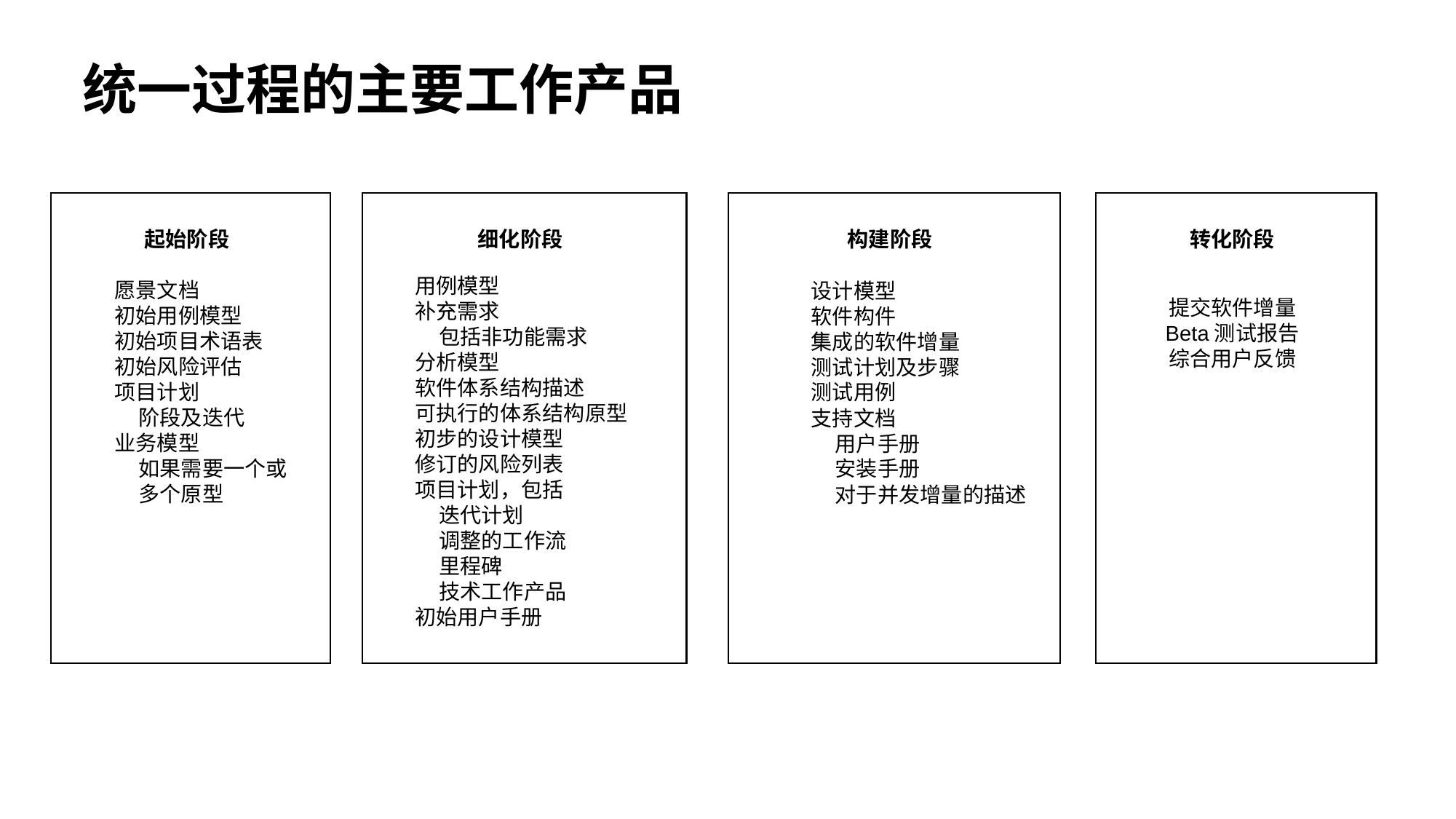

统一过程的主要工作产品

细化阶段
用例模型
补充需求
    包括非功能需求
分析模型
软件体系结构描述
可执行的体系结构原型
初步的设计模型
修订的风险列表
项目计划，包括
    迭代计划
    调整的工作流
    里程碑
    技术工作产品
初始用户手册

构建阶段
设计模型
软件构件
集成的软件增量
测试计划及步骤
测试用例
支持文档
    用户手册
    安装手册
    对于并发增量的描述

转化阶段
提交软件增量
Beta测试报告
综合用户反馈

起始阶段
愿景文档
初始用例模型
初始项目术语表
初始风险评估
项目计划
    阶段及迭代
业务模型
    如果需要一个或
    多个原型